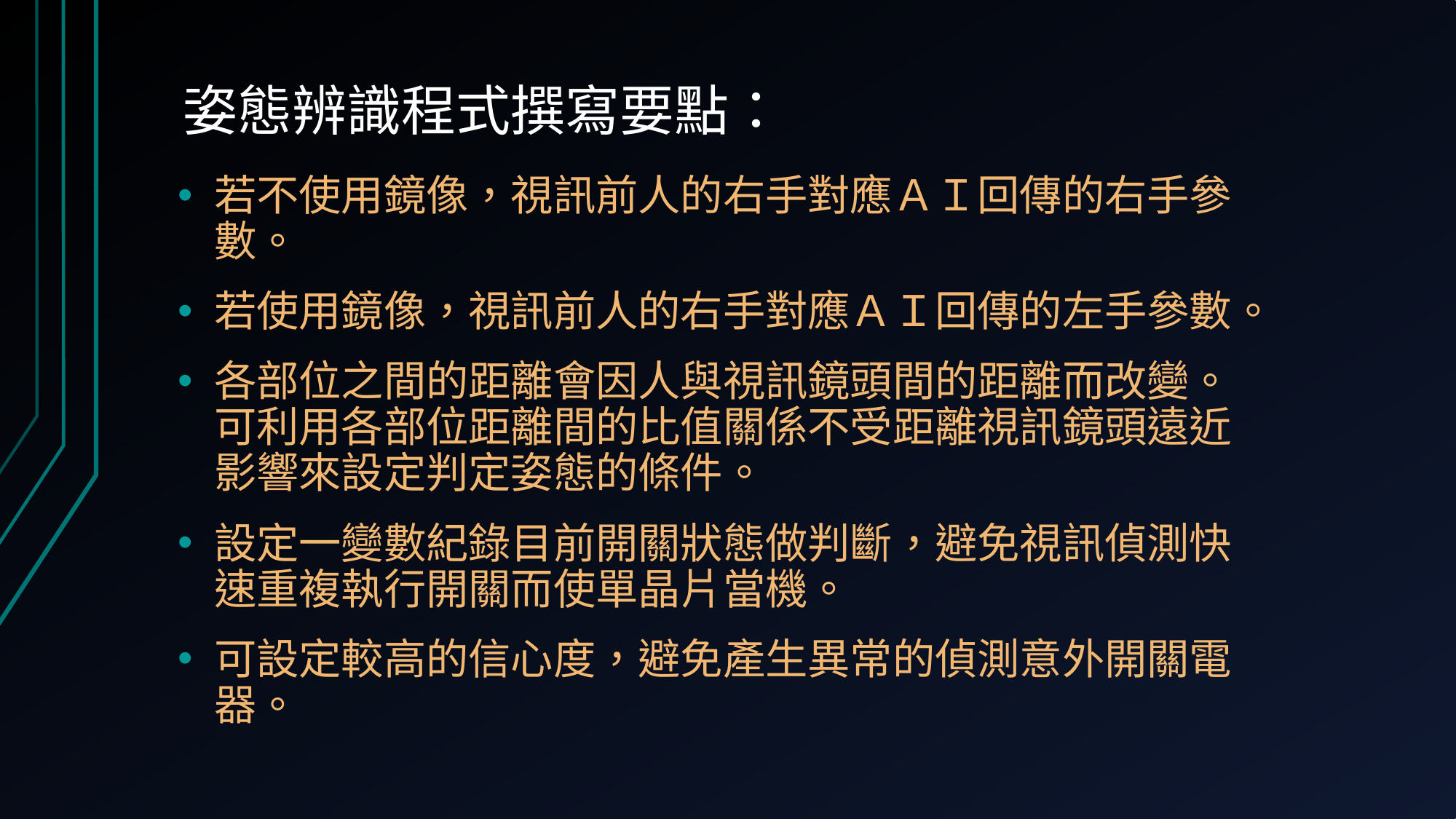

# 姿態辨識程式撰寫要點：

若不使用鏡像，視訊前人的右手對應ＡＩ回傳的右手參數。
若使用鏡像，視訊前人的右手對應ＡＩ回傳的左手參數。
各部位之間的距離會因人與視訊鏡頭間的距離而改變。可利用各部位距離間的比值關係不受距離視訊鏡頭遠近影響來設定判定姿態的條件。
設定一變數紀錄目前開關狀態做判斷，避免視訊偵測快速重複執行開關而使單晶片當機。
可設定較高的信心度，避免產生異常的偵測意外開關電器。